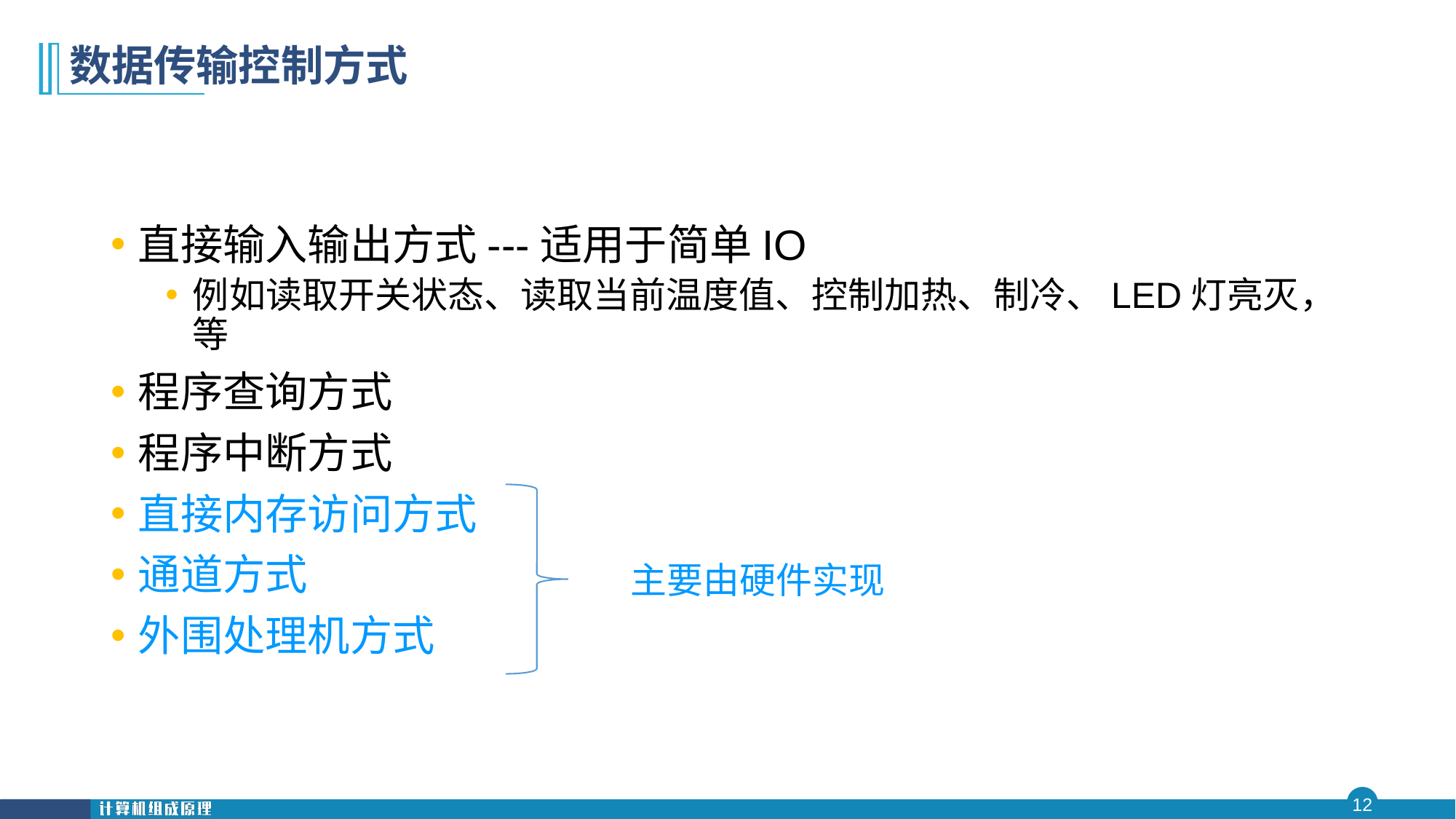

# 数据传输控制方式
直接输入输出方式---适用于简单IO
例如读取开关状态、读取当前温度值、控制加热、制冷、LED灯亮灭，等
程序查询方式
程序中断方式
直接内存访问方式
通道方式
外围处理机方式

主要由硬件实现